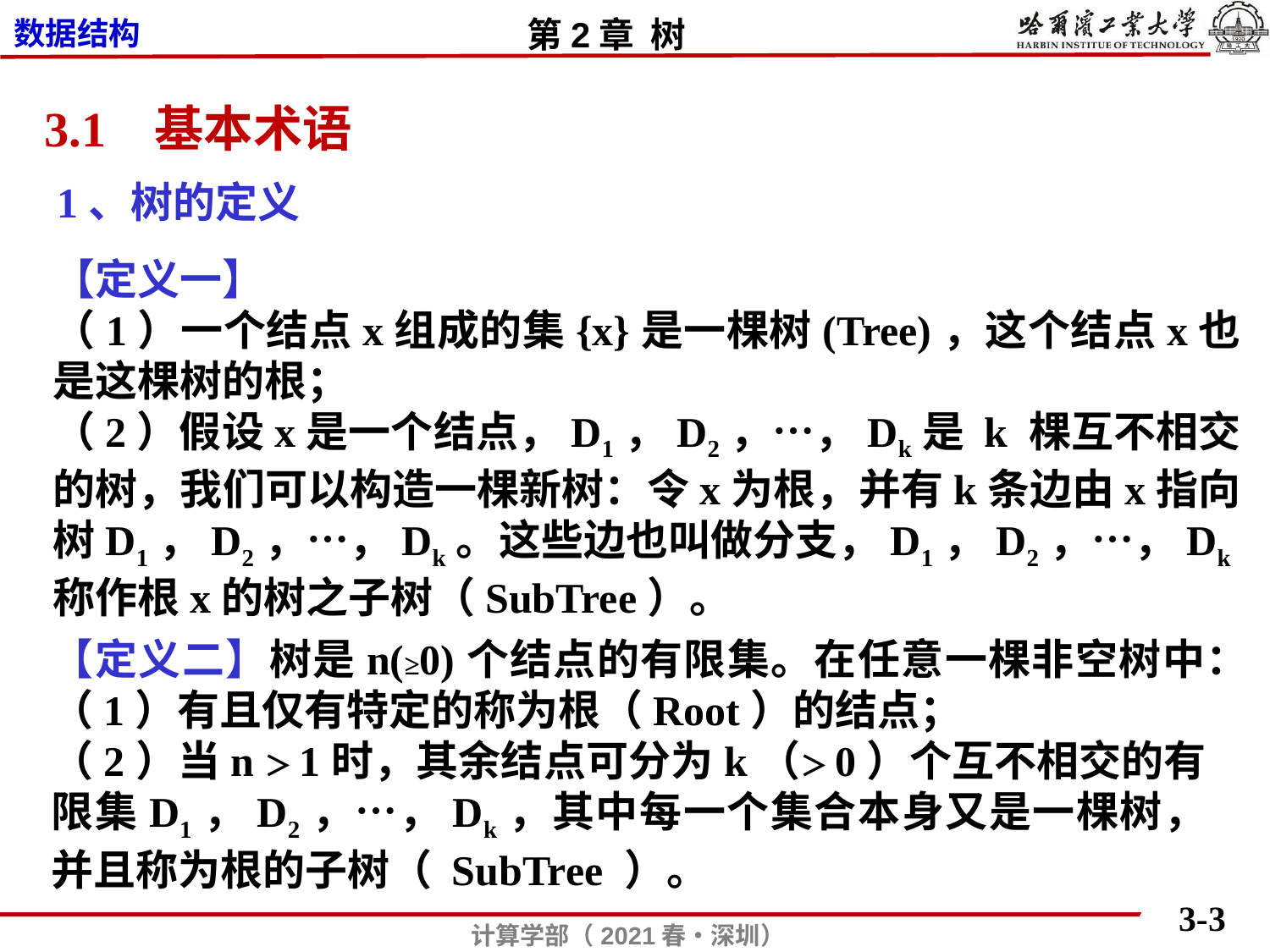

3.1   基本术语
1、树的定义
【定义一】
（1）一个结点x组成的集{x}是一棵树(Tree)，这个结点x也是这棵树的根；
（2）假设x是一个结点，D1，D2，…，Dk是 k 棵互不相交的树，我们可以构造一棵新树：令x为根，并有k条边由x指向树D1，D2，…，Dk。这些边也叫做分支，D1，D2，…，Dk称作根x的树之子树（SubTree）。
【定义二】树是n(≥0)个结点的有限集。在任意一棵非空树中：
（1）有且仅有特定的称为根（Root）的结点；
（2）当n＞1时，其余结点可分为k（＞0）个互不相交的有限集D1，D2，…，Dk，其中每一个集合本身又是一棵树，并且称为根的子树（ SubTree ）。